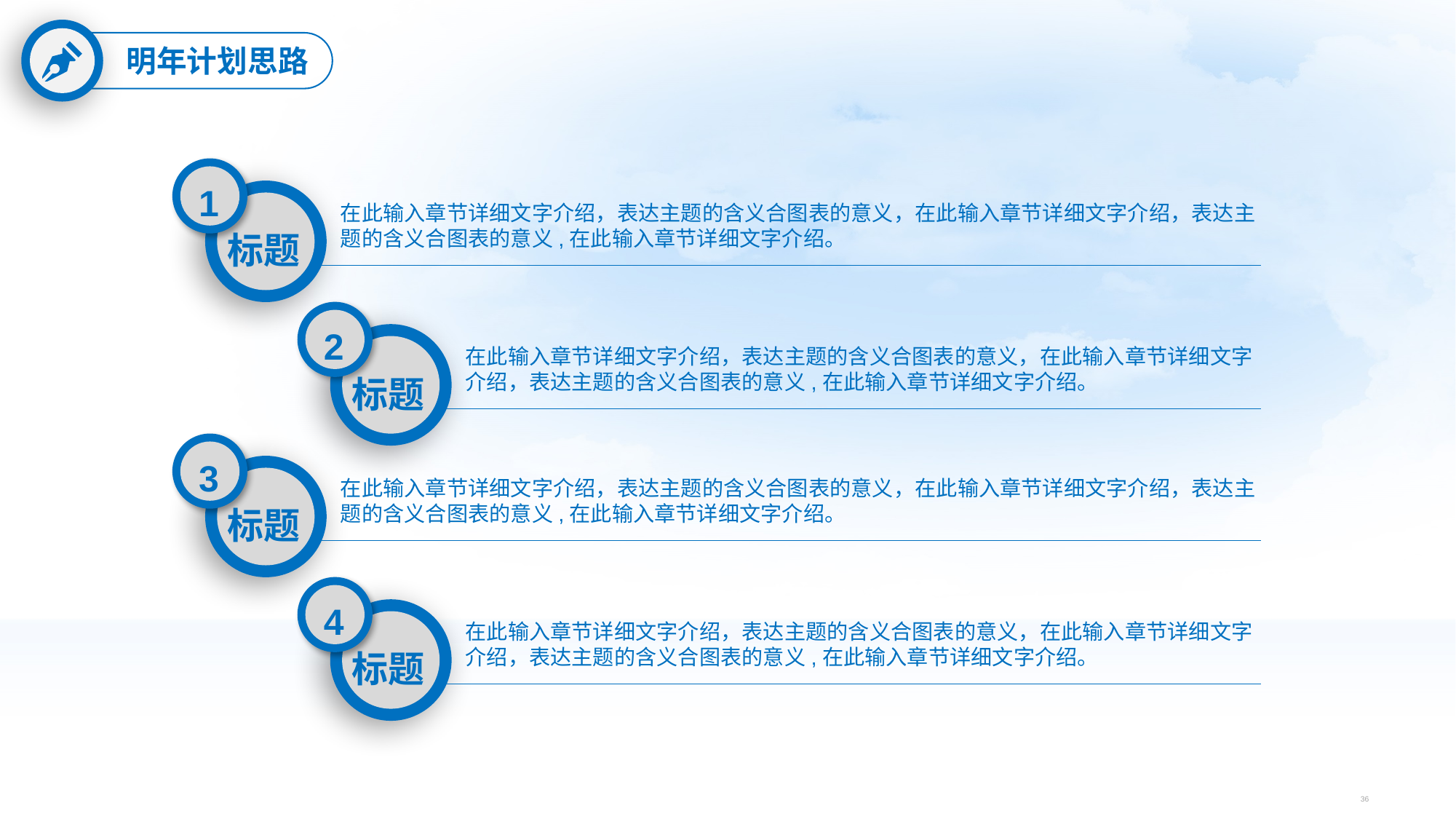

明年计划思路

1

在此输入章节详细文字介绍，表达主题的含义合图表的意义，在此输入章节详细文字介绍，表达主题的含义合图表的意义,在此输入章节详细文字介绍。
标题

2

在此输入章节详细文字介绍，表达主题的含义合图表的意义，在此输入章节详细文字介绍，表达主题的含义合图表的意义,在此输入章节详细文字介绍。
标题

3

在此输入章节详细文字介绍，表达主题的含义合图表的意义，在此输入章节详细文字介绍，表达主题的含义合图表的意义,在此输入章节详细文字介绍。
标题

4

在此输入章节详细文字介绍，表达主题的含义合图表的意义，在此输入章节详细文字介绍，表达主题的含义合图表的意义,在此输入章节详细文字介绍。
标题
延时符